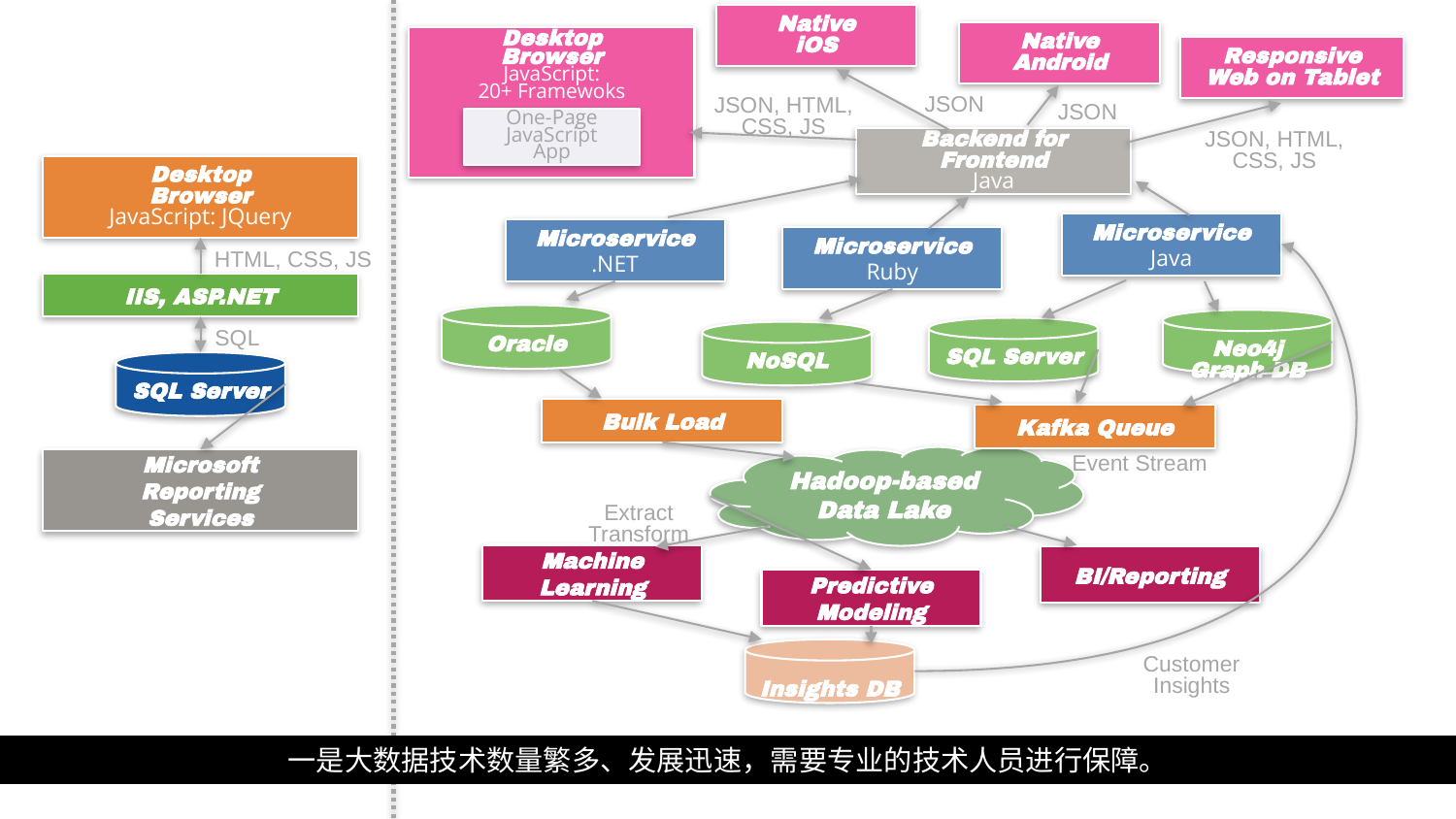

Native
iOS
Native
Android
Desktop
Browser
JavaScript:
20+ Framewoks

Responsive
Web on Tablet
JSON
JSON, HTML, CSS, JS
JSON
One-Page
JavaScript
App
JSON, HTML, CSS, JS
Backend for
Frontend
Java
Microservice
Java
Microservice
.NET
Microservice
Ruby
Oracle

Neo4j
Graph DB
SQL Server
NoSQL
Bulk Load
Kafka Queue
Hadoop-based
Data Lake
Event Stream
Extract
Transform
Machine Learning
BI/Reporting
Predictive
Modeling

Insights DB
Customer Insights
Desktop
Browser
JavaScript: JQuery
HTML, CSS, JS
IIS, ASP.NET
SQL
SQL Server
Microsoft
Reporting
Services
一是大数据技术数量繁多、发展迅速，需要专业的技术人员进行保障。